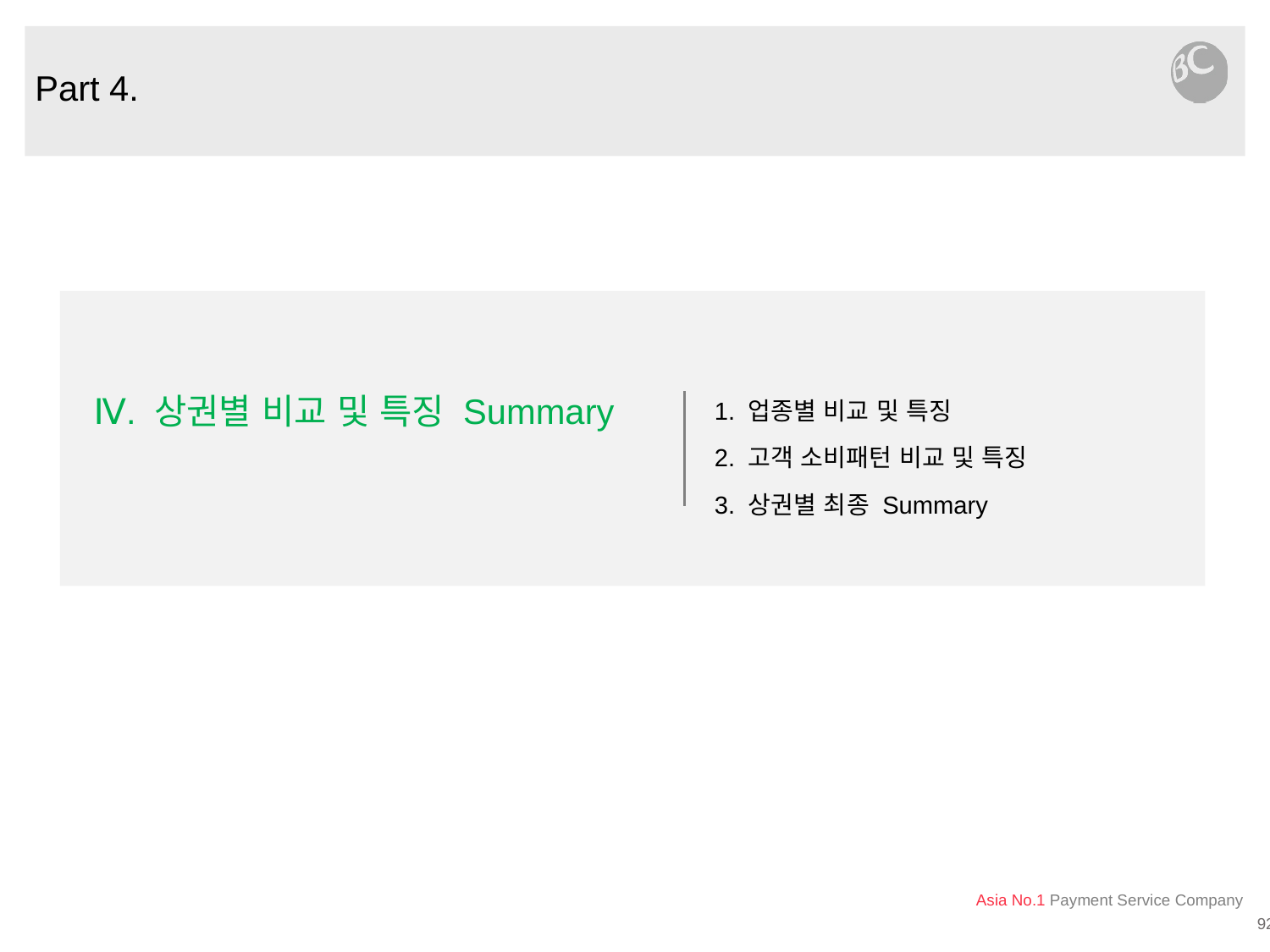

Part 4.

1. 업종별 비교 및 특징
2. 고객 소비패턴 비교 및 특징
3. 상권별 최종 Summary
Ⅳ. 상권별 비교 및 특징 Summary